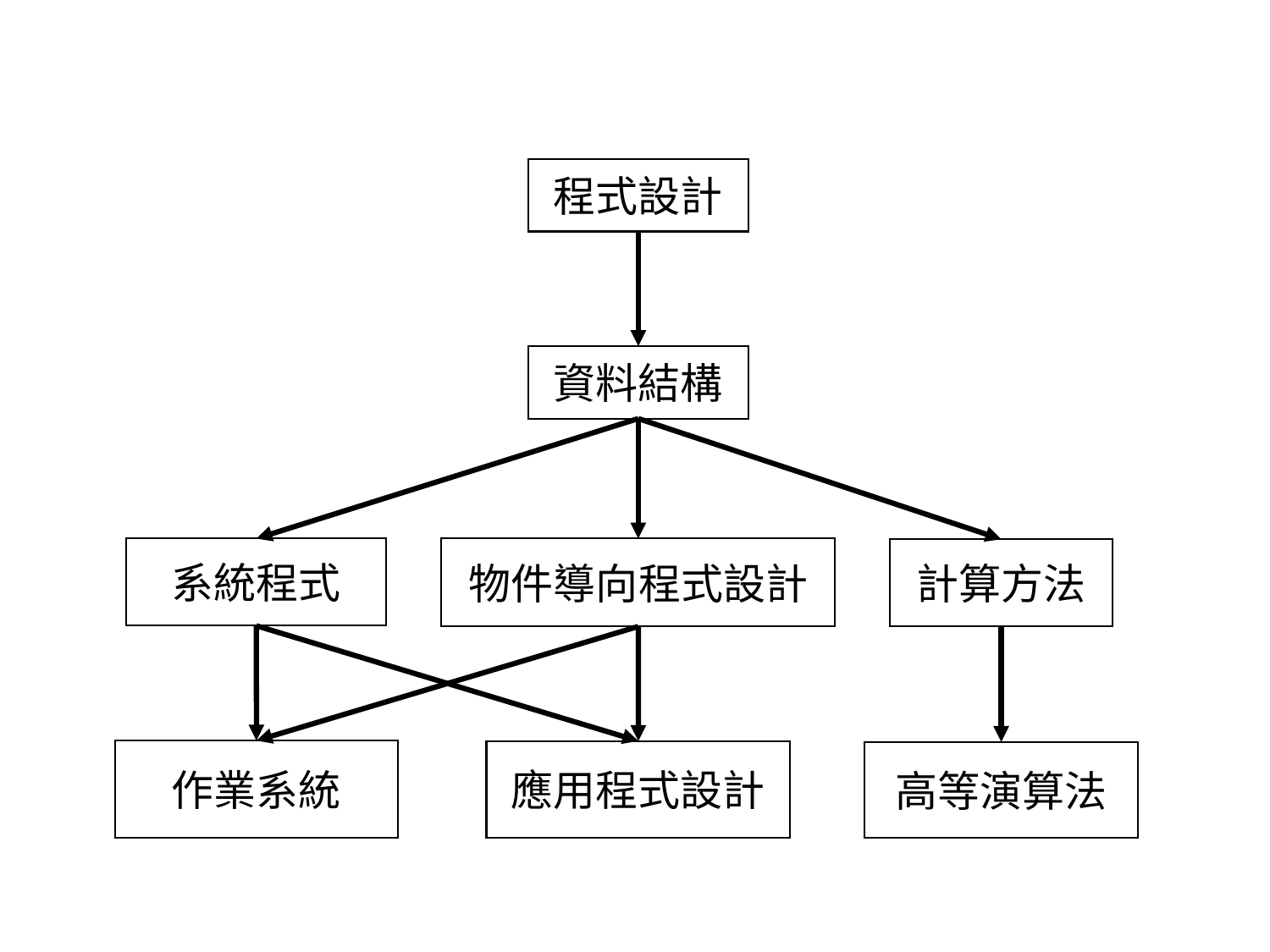

程式設計
資料結構
系統程式
物件導向程式設計
計算方法
作業系統
應用程式設計
高等演算法